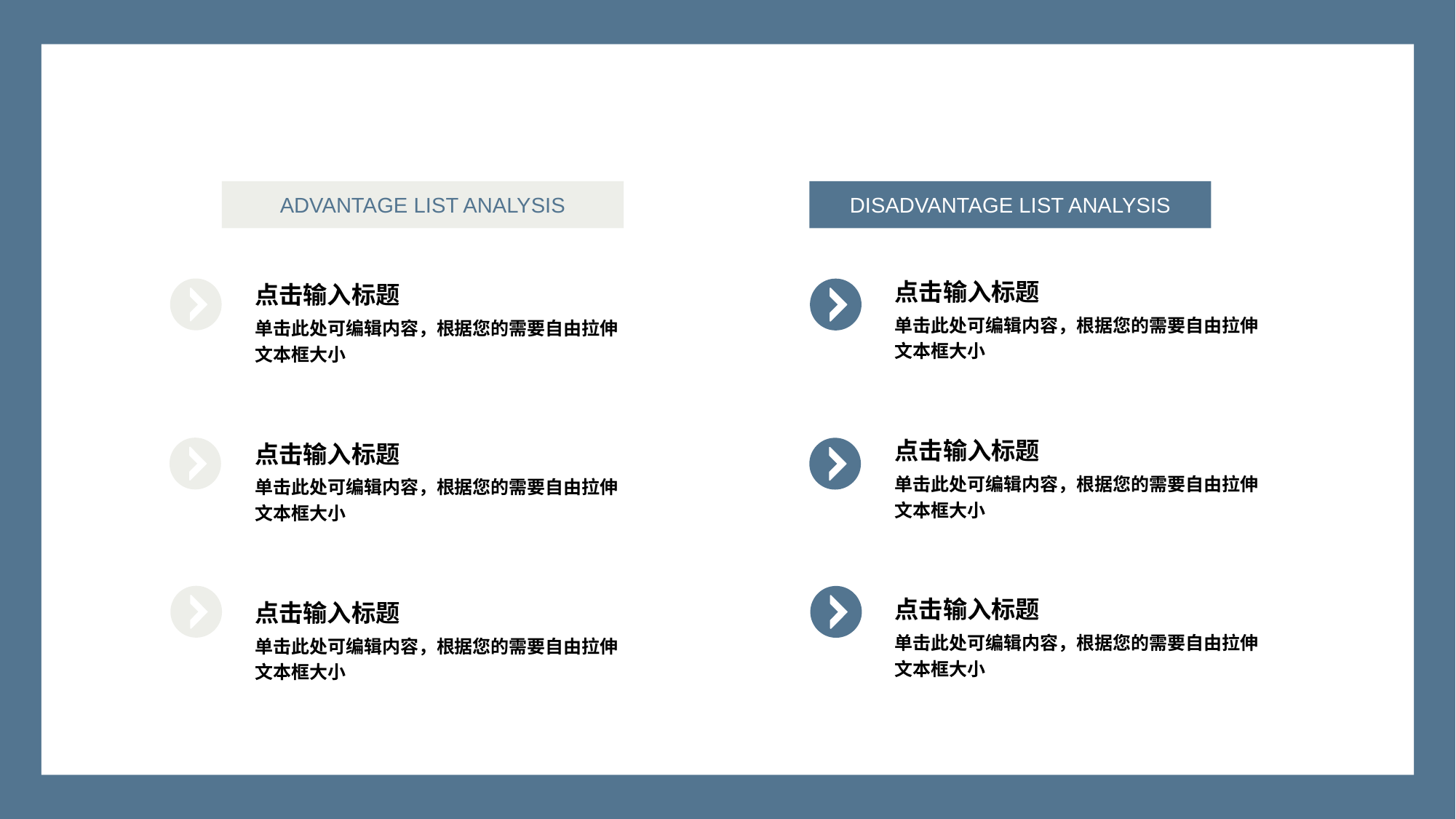

ADVANTAGE LIST ANALYSIS
DISADVANTAGE LIST ANALYSIS
点击输入标题
单击此处可编辑内容，根据您的需要自由拉伸文本框大小
点击输入标题
单击此处可编辑内容，根据您的需要自由拉伸文本框大小

点击输入标题
单击此处可编辑内容，根据您的需要自由拉伸文本框大小
点击输入标题
单击此处可编辑内容，根据您的需要自由拉伸文本框大小

点击输入标题
单击此处可编辑内容，根据您的需要自由拉伸文本框大小

点击输入标题
单击此处可编辑内容，根据您的需要自由拉伸文本框大小